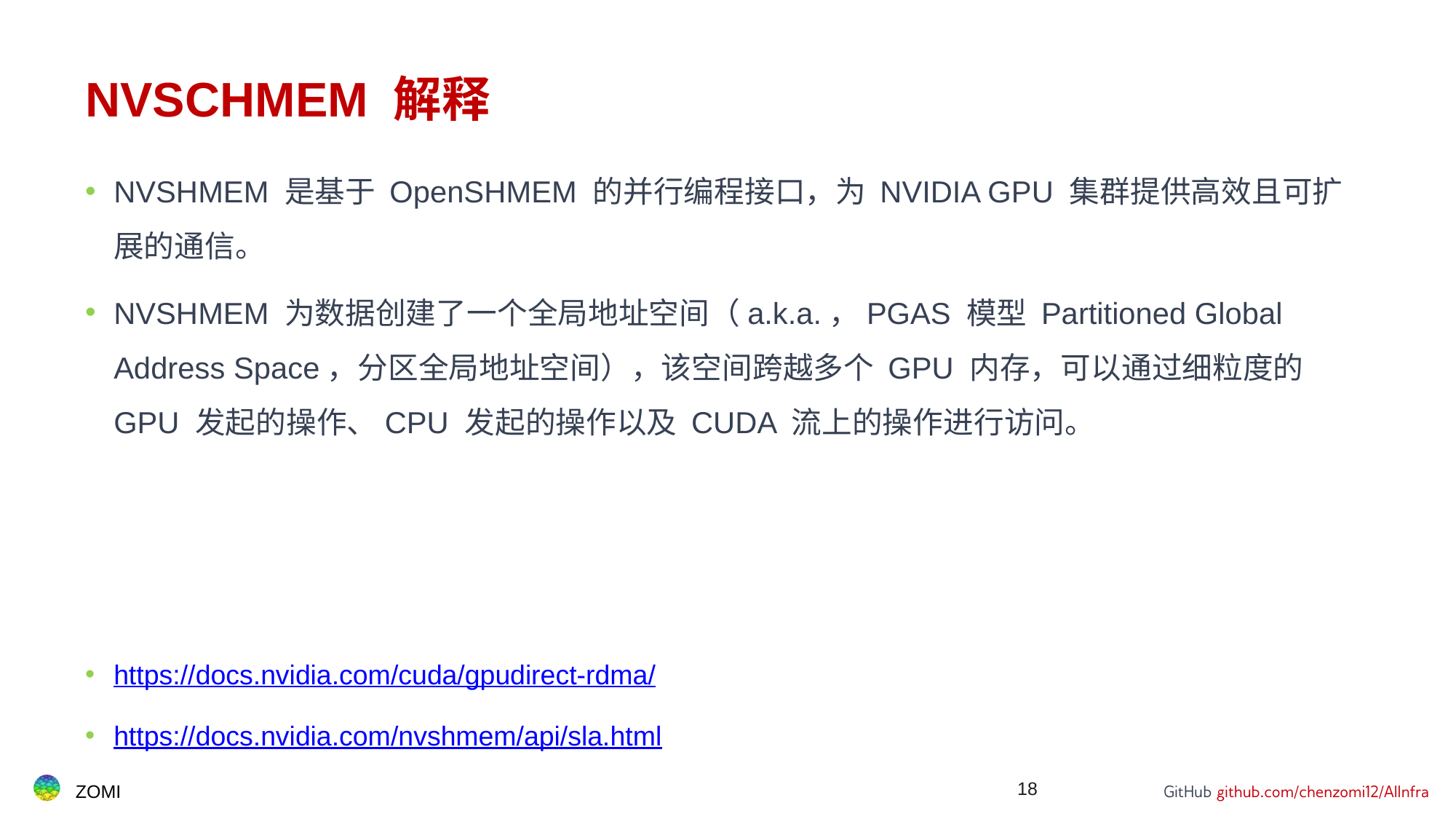

# NVSCHMEM 解释
NVSHMEM 是基于 OpenSHMEM 的并行编程接口，为 NVIDIA GPU 集群提供高效且可扩展的通信。
NVSHMEM 为数据创建了一个全局地址空间（a.k.a.，PGAS 模型 Partitioned Global Address Space，分区全局地址空间），该空间跨越多个 GPU 内存，可以通过细粒度的 GPU 发起的操作、CPU 发起的操作以及 CUDA 流上的操作进行访问。

https://docs.nvidia.com/cuda/gpudirect-rdma/
https://docs.nvidia.com/nvshmem/api/sla.html